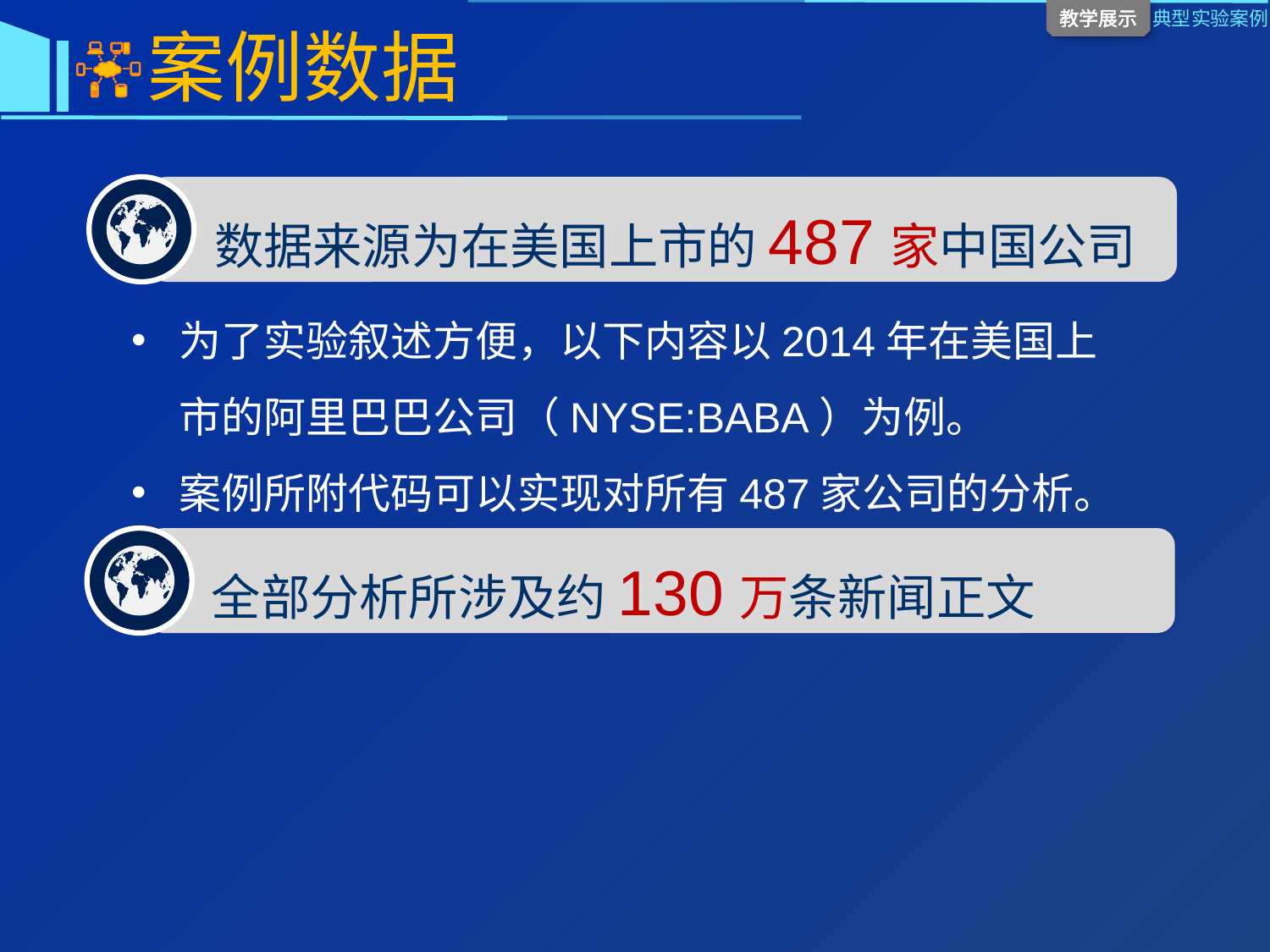

案例数据

数据来源为在美国上市的487家中国公司

为了实验叙述方便，以下内容以2014年在美国上市的阿里巴巴公司（NYSE:BABA）为例。
案例所附代码可以实现对所有487家公司的分析。
全部分析所涉及约130万条新闻正文